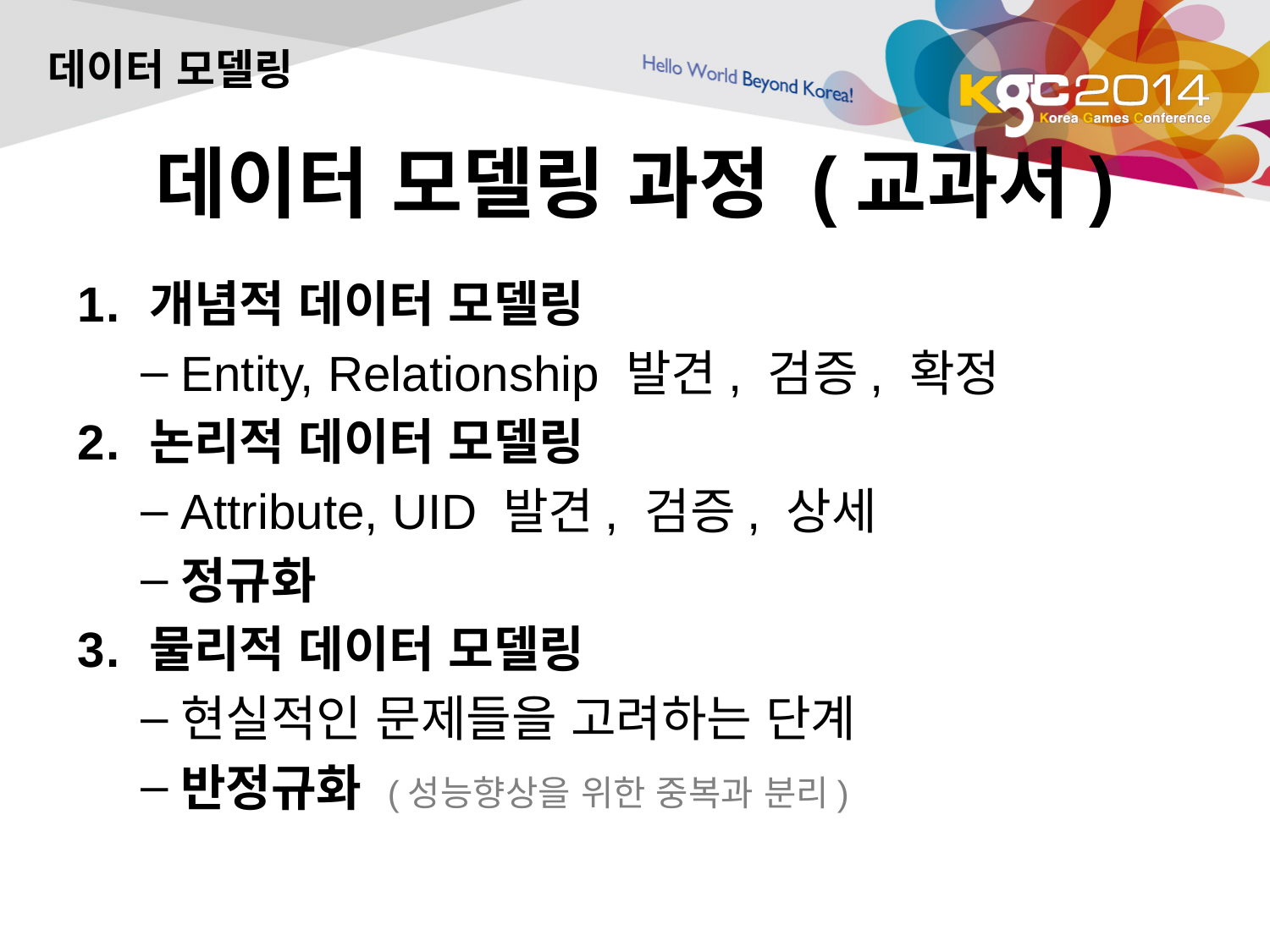

데이터 모델링
# 데이터 모델링 과정 (교과서)
개념적 데이터 모델링
Entity, Relationship 발견, 검증, 확정
논리적 데이터 모델링
Attribute, UID 발견, 검증, 상세
정규화
물리적 데이터 모델링
현실적인 문제들을 고려하는 단계
반정규화 (성능향상을 위한 중복과 분리)